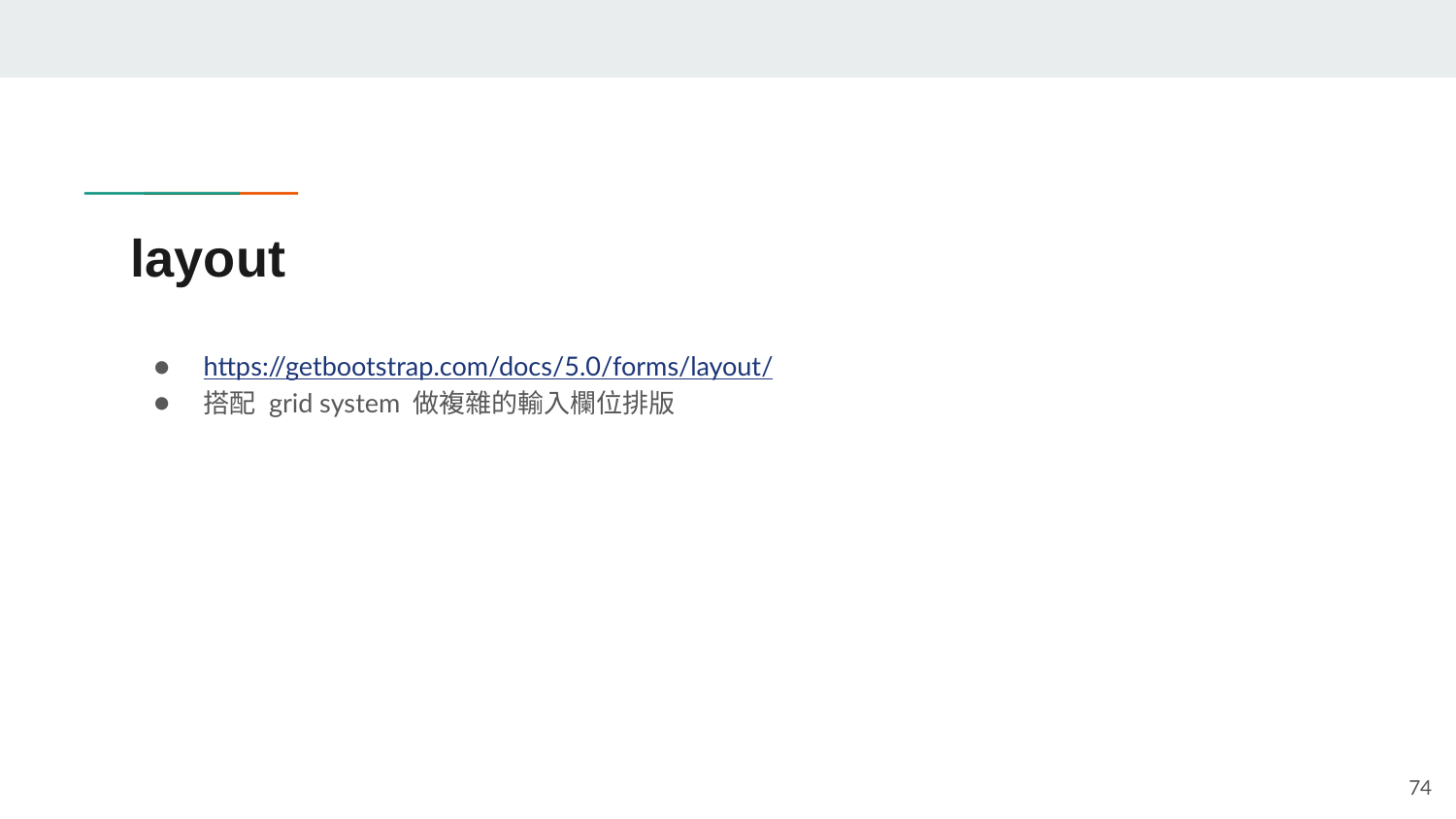

# layout
https://getbootstrap.com/docs/5.0/forms/layout/
搭配 grid system 做複雜的輸入欄位排版
74